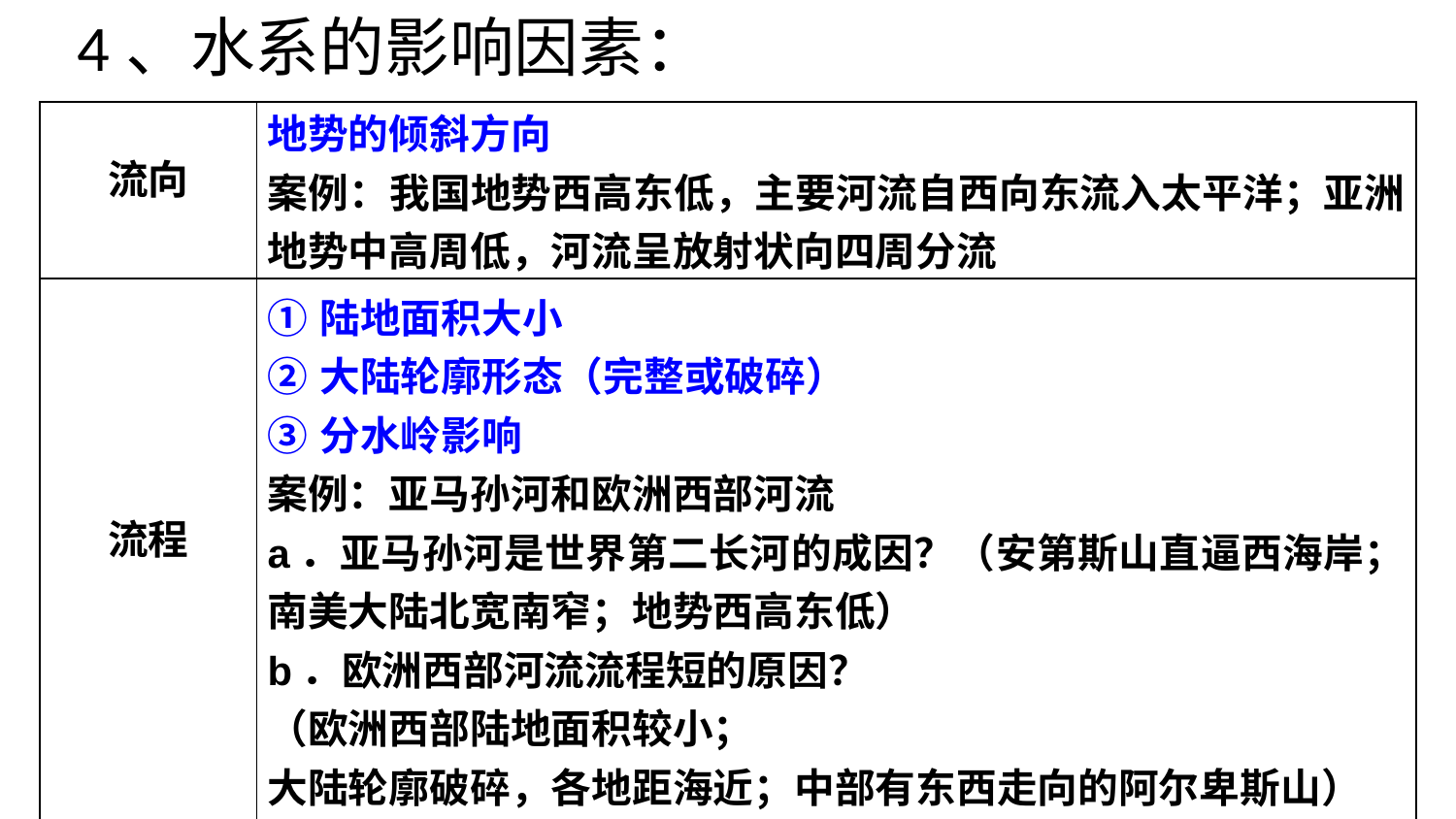

4、水系的影响因素：
| 流向 | 地势的倾斜方向 案例：我国地势西高东低，主要河流自西向东流入太平洋；亚洲地势中高周低，河流呈放射状向四周分流 |
| --- | --- |
| 流程 | ①陆地面积大小 ②大陆轮廓形态（完整或破碎） ③分水岭影响 案例：亚马孙河和欧洲西部河流 a．亚马孙河是世界第二长河的成因？（安第斯山直逼西海岸；南美大陆北宽南窄；地势西高东低） b．欧洲西部河流流程短的原因？ （欧洲西部陆地面积较小； 大陆轮廓破碎，各地距海近；中部有东西走向的阿尔卑斯山） |